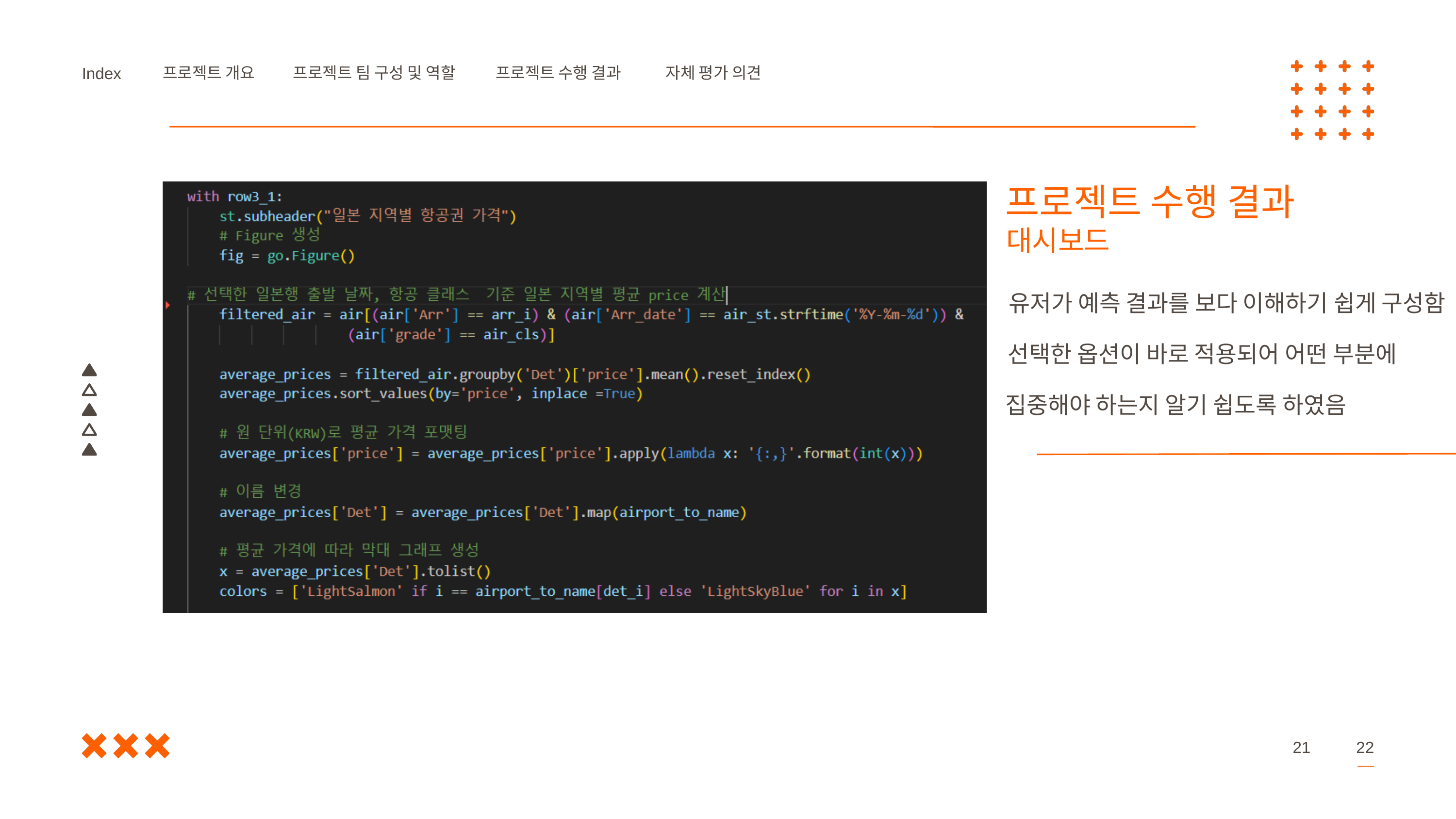

프로젝트 개요
프로젝트 팀 구성 및 역할
프로젝트 수행 결과
자체 평가 의견
Index

프로젝트 수행 결과
대시보드
유저가 예측 결과를 보다 이해하기 쉽게 구성함
선택한 옵션이 바로 적용되어 어떤 부분에

집중해야 하는지 알기 쉽도록 하였음

21
22